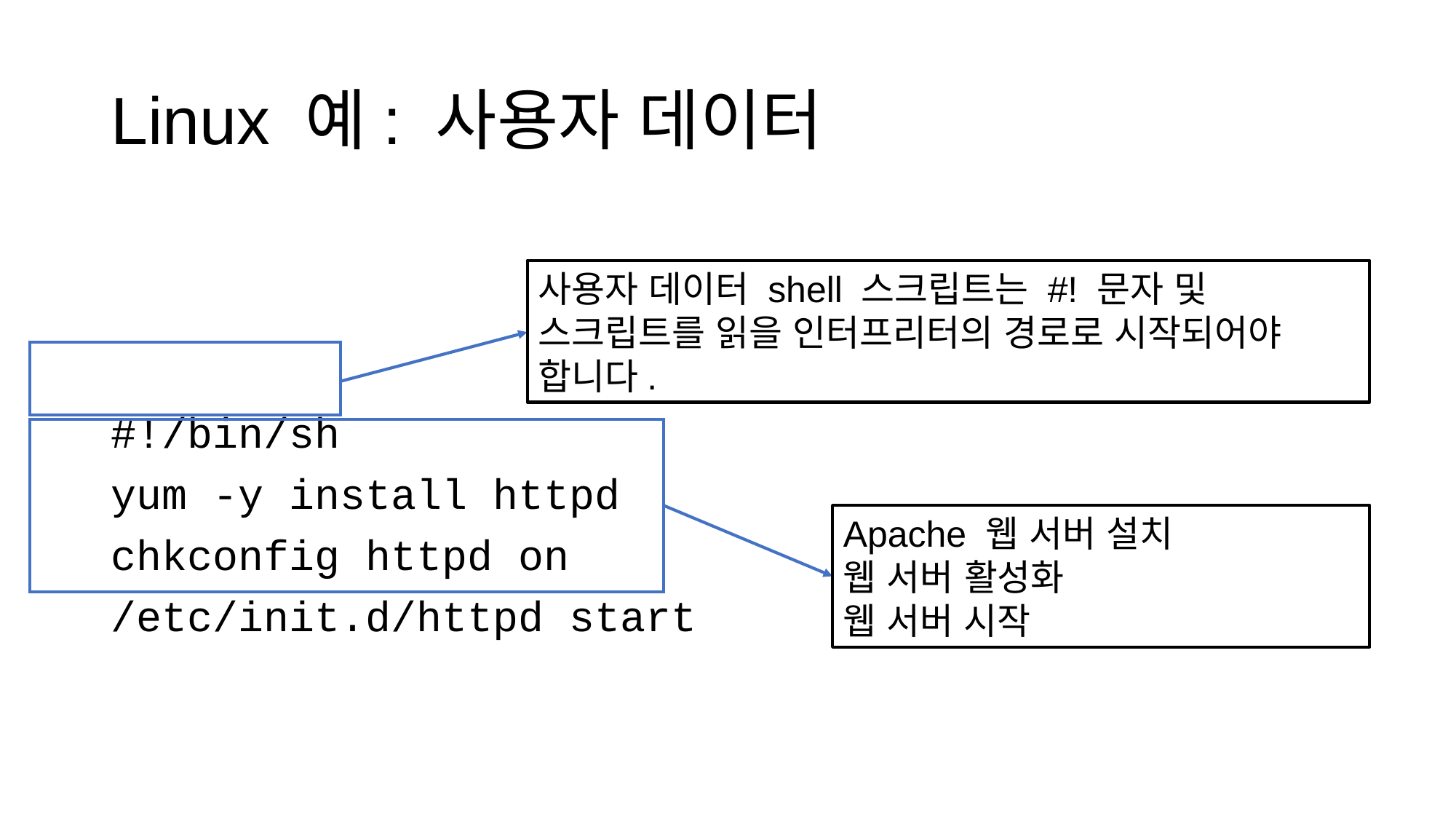

# Linux 예: 사용자 데이터

#!/bin/sh
yum -y install httpd
chkconfig httpd on
/etc/init.d/httpd start

사용자 데이터 shell 스크립트는 #! 문자 및 스크립트를 읽을 인터프리터의 경로로 시작되어야 합니다.

Apache 웹 서버 설치
웹 서버 활성화
웹 서버 시작